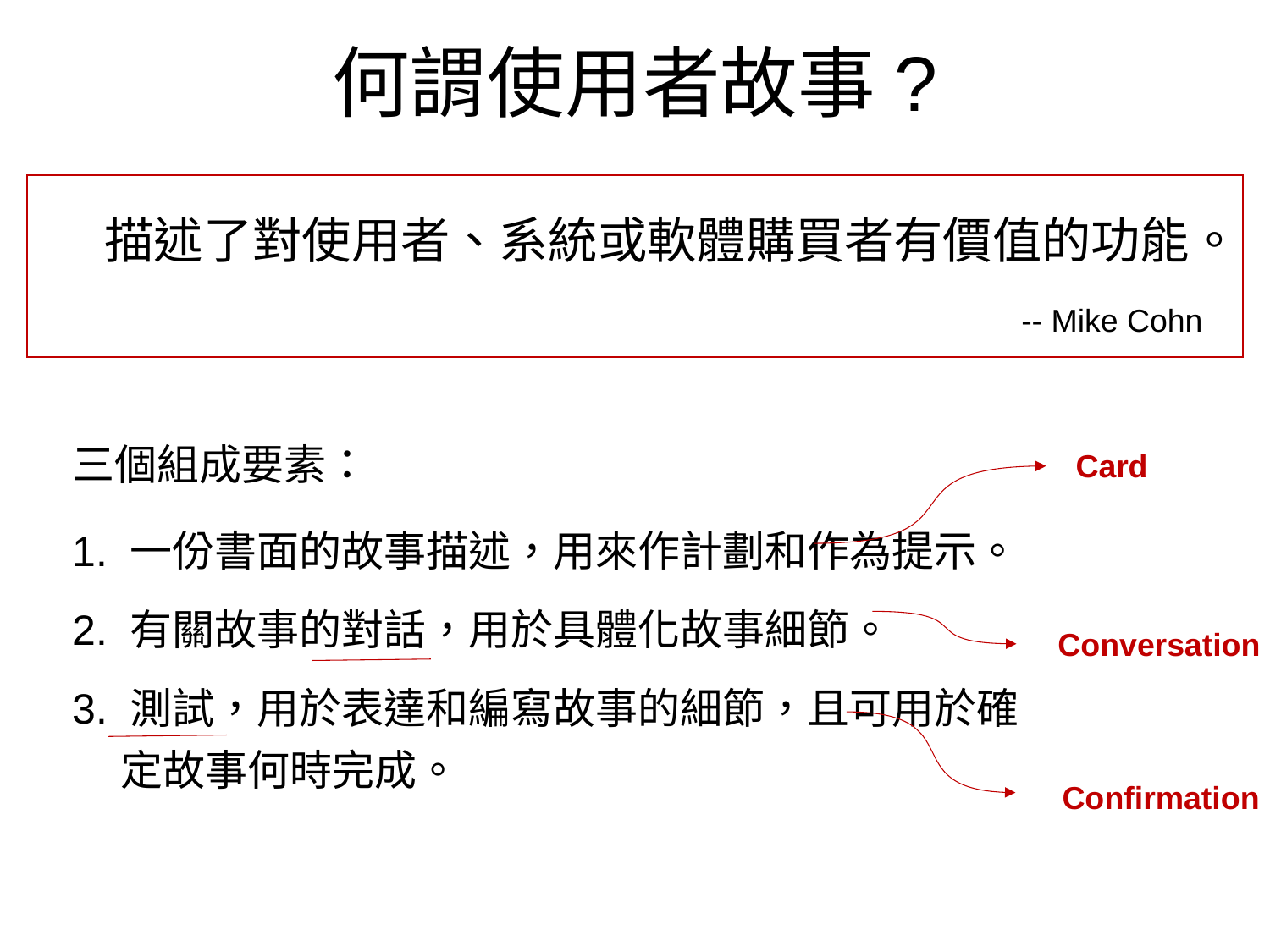

# 何謂使用者故事?

描述了對使用者、系統或軟體購買者有價值的功能。
-- Mike Cohn
三個組成要素：
1. 一份書面的故事描述，用來作計劃和作為提示。
2. 有關故事的對話，用於具體化故事細節。
3. 測試，用於表達和編寫故事的細節，且可用於確
    定故事何時完成。
Card
Conversation
Confirmation